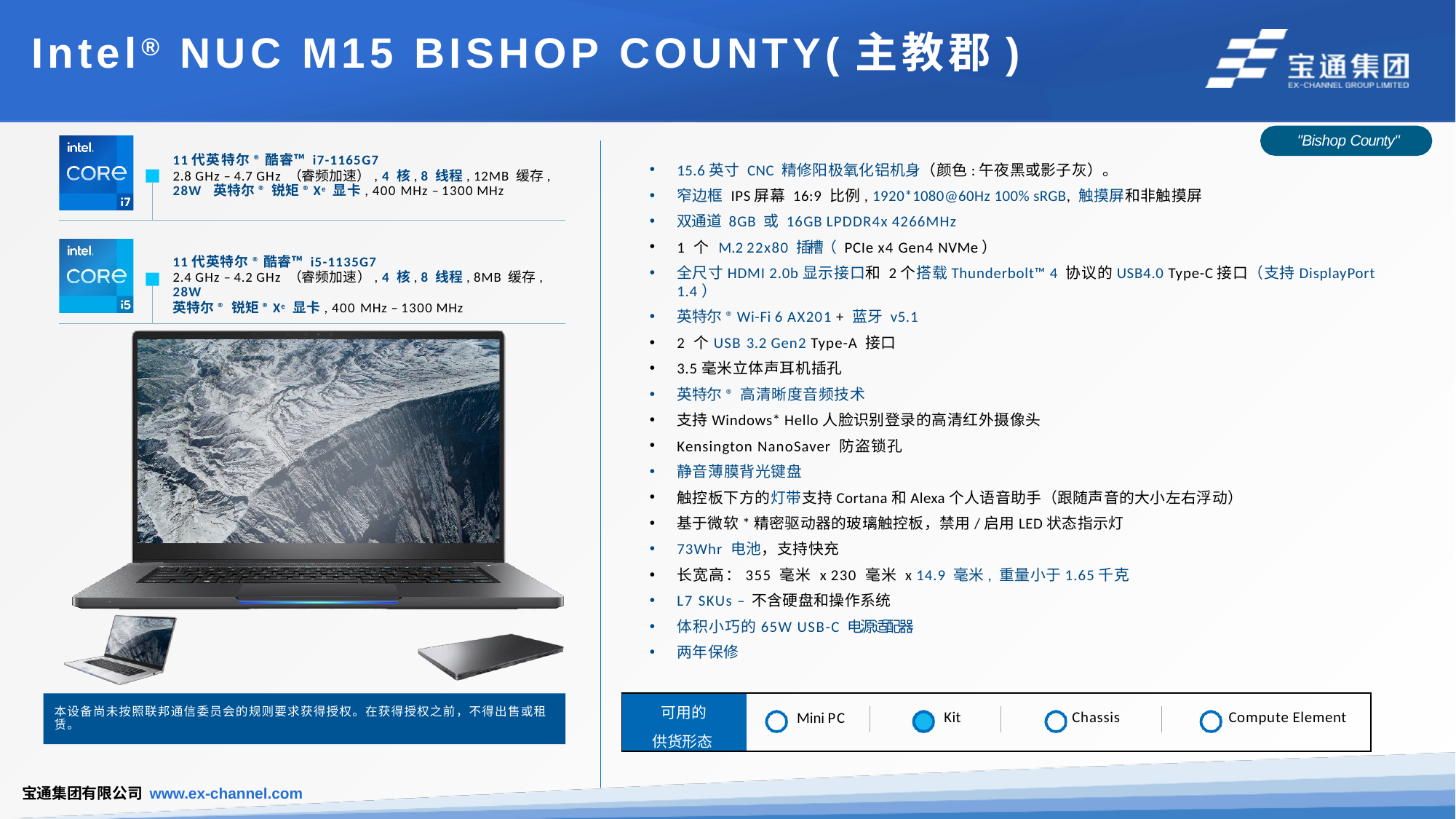

Intel® NUC M15 BISHOP COUNTY(主教郡)

"Bishop County"

11代英特尔®酷睿™ i7-1165G7
2.8 GHz – 4.7 GHz （睿频加速）, 4 核, 8 线程, 12MB 缓存, 28W  英特尔® 锐矩® Xe 显卡, 400 MHz – 1300 MHz
15.6英寸 CNC 精修阳极氧化铝机身（颜色:午夜黑或影子灰）。
窄边框 IPS屏幕 16:9 比例, 1920*1080@60Hz 100% sRGB, 触摸屏和非触摸屏
双通道 8GB 或 16GB LPDDR4x 4266MHz
1 个 M.2 22x80 插槽（ PCIe x4 Gen4 NVMe）
全尺寸HDMI 2.0b显示接口和 2个搭载Thunderbolt™ 4 协议的USB4.0 Type-C接口（支持DisplayPort 1.4）
英特尔® Wi-Fi 6 AX201 + 蓝牙 v5.1
2 个USB 3.2 Gen2 Type-A 接口
3.5毫米立体声耳机插孔
英特尔® 高清晰度音频技术
支持Windows* Hello人脸识别登录的高清红外摄像头
Kensington NanoSaver 防盗锁孔
静音薄膜背光键盘
触控板下方的灯带支持Cortana和Alexa个人语音助手（跟随声音的大小左右浮动）
基于微软*精密驱动器的玻璃触控板，禁用/启用LED状态指示灯
73Whr 电池，支持快充
长宽高：355 毫米 x 230 毫米 x 14.9 毫米, 重量小于1.65千克
L7 SKUs – 不含硬盘和操作系统
体积小巧的65W USB-C 电源适配器
两年保修

11代英特尔®酷睿™ i5-1135G7
2.4 GHz – 4.2 GHz （睿频加速）, 4 核, 8 线程, 8MB 缓存, 28W
英特尔® 锐矩® Xe 显卡, 400 MHz – 1300 MHz

| 可用的 供货形态 | Mini PC | Kit | Chassis | Compute Element |
| --- | --- | --- | --- | --- |
本设备尚未按照联邦通信委员会的规则要求获得授权。在获得授权之前，不得出售或租赁。